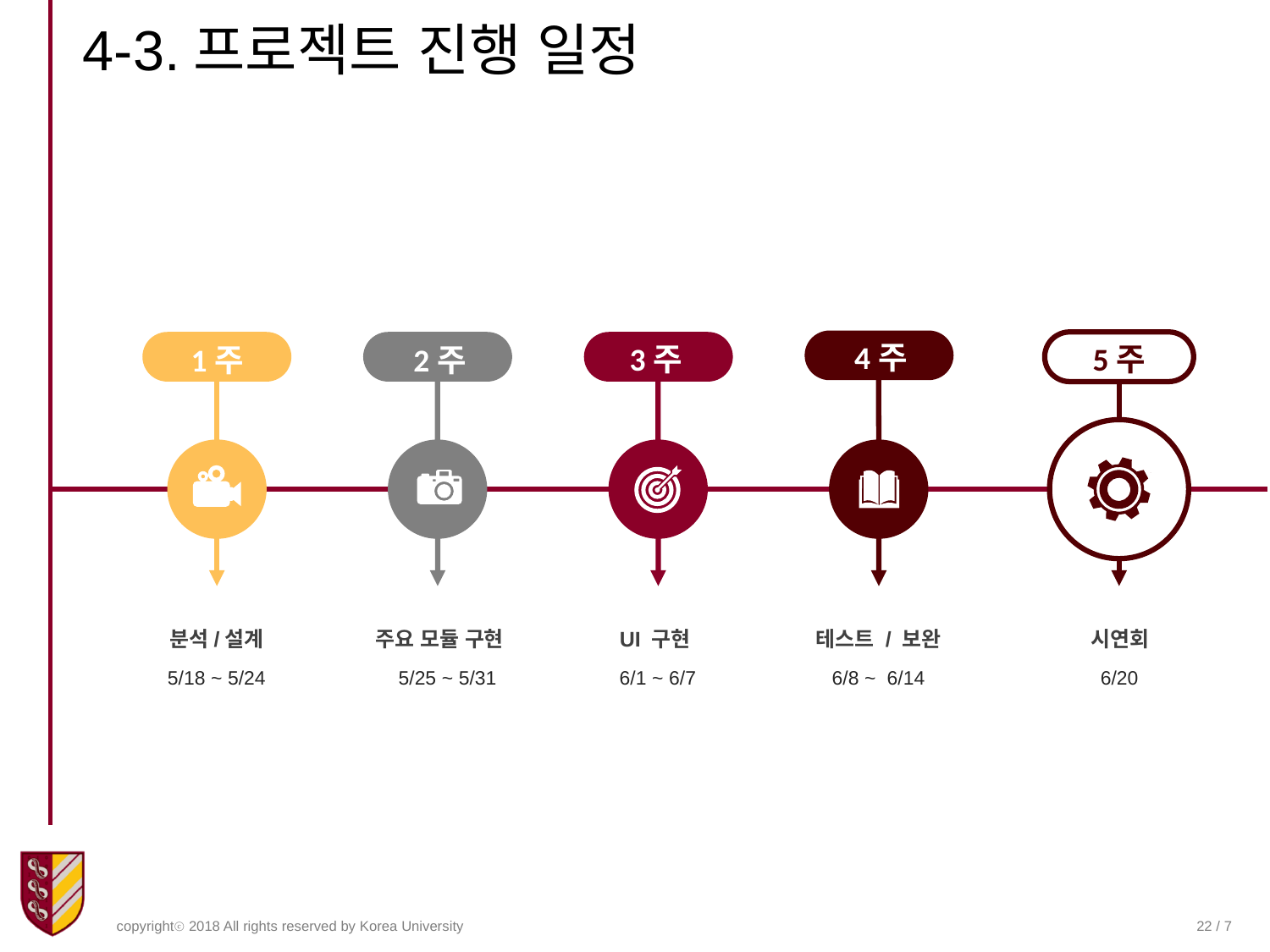

4-3.프로젝트 진행 일정

4주

5주

1주

2주

3주

테스트 / 보완
6/8 ~  6/14
분석/설계
5/18 ~ 5/24
주요 모듈 구현
5/25 ~ 5/31
UI 구현
6/1 ~ 6/7
시연회
6/20